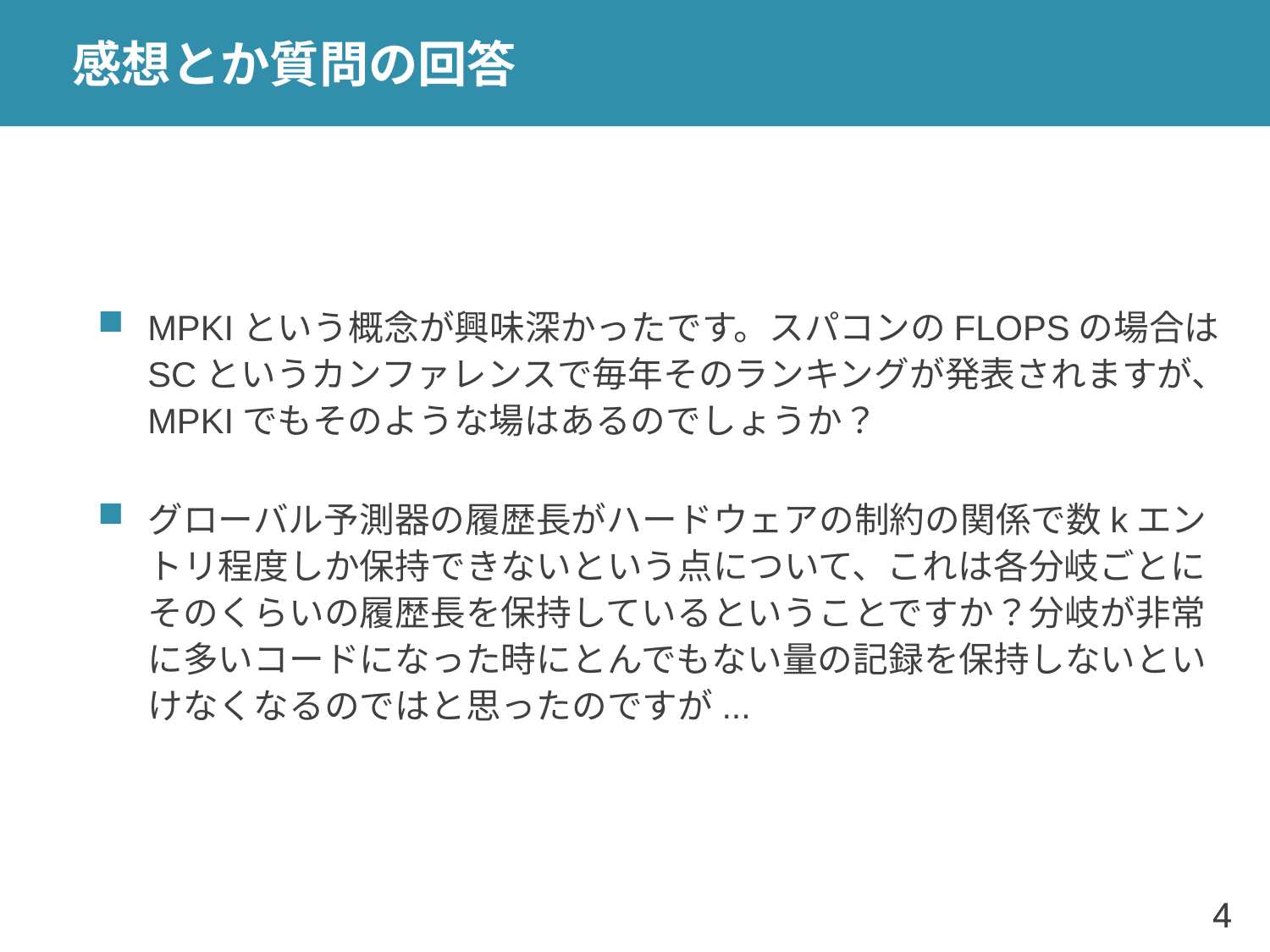

# 感想とか質問の回答
MPKIという概念が興味深かったです。スパコンのFLOPSの場合はSCというカンファレンスで毎年そのランキングが発表されますが、MPKIでもそのような場はあるのでしょうか？
グローバル予測器の履歴長がハードウェアの制約の関係で数kエントリ程度しか保持できないという点について、これは各分岐ごとにそのくらいの履歴長を保持しているということですか？分岐が非常に多いコードになった時にとんでもない量の記録を保持しないといけなくなるのではと思ったのですが...